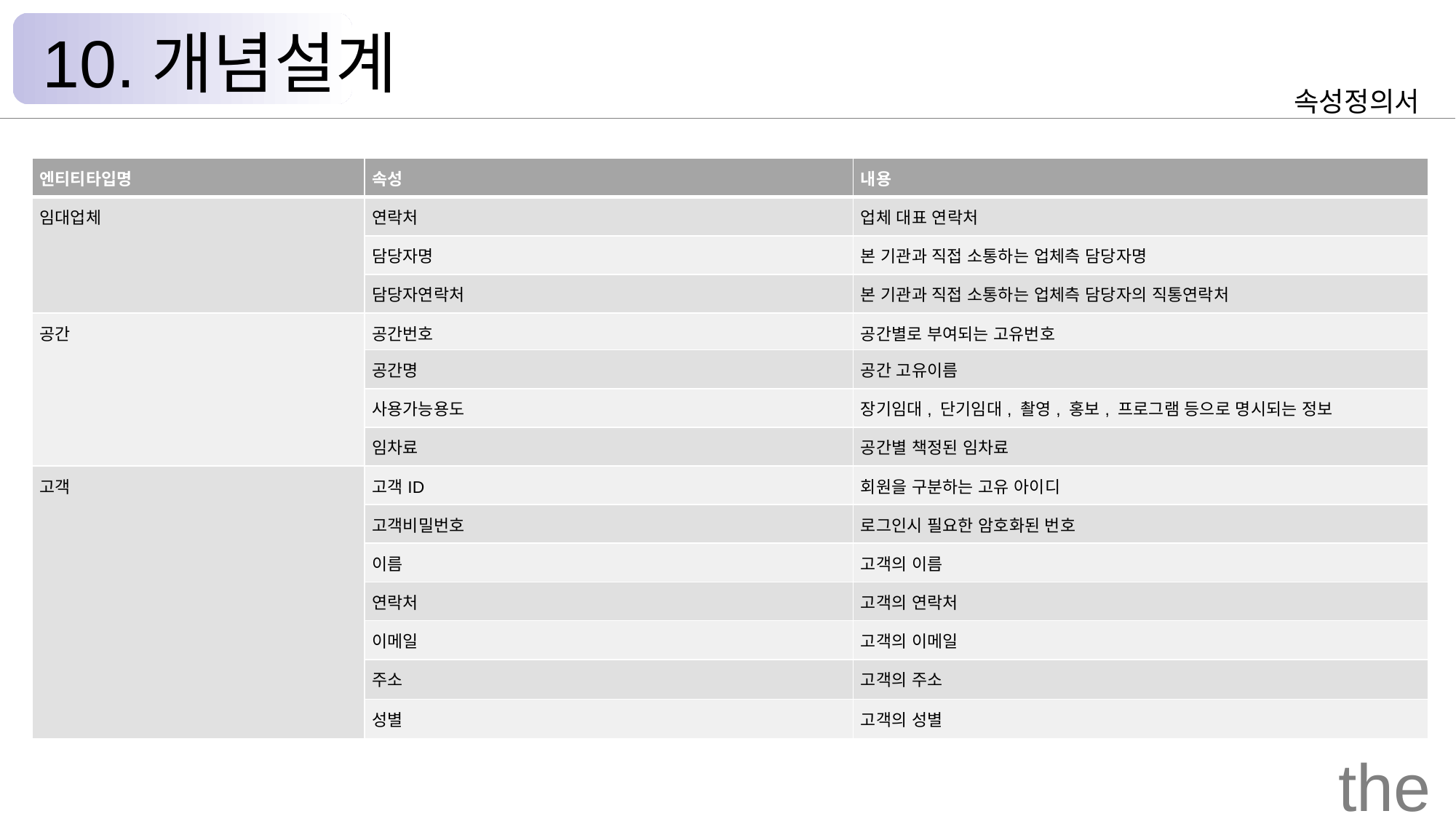

10.개념설계

속성정의서
| 엔티티타입명 | 속성 | 내용 |
| --- | --- | --- |
| 임대업체 | 연락처 | 업체 대표 연락처 |
|  | 담당자명 | 본 기관과 직접 소통하는 업체측 담당자명 |
|  | 담당자연락처 | 본 기관과 직접 소통하는 업체측 담당자의 직통연락처 |
| 공간 | 공간번호 | 공간별로 부여되는 고유번호 |
|  | 공간명 | 공간 고유이름 |
|  | 사용가능용도 | 장기임대, 단기임대, 촬영, 홍보, 프로그램 등으로 명시되는 정보 |
|  | 임차료 | 공간별 책정된 임차료 |
| 고객 | 고객ID | 회원을 구분하는 고유 아이디 |
|  | 고객비밀번호 | 로그인시 필요한 암호화된 번호 |
|  | 이름 | 고객의 이름 |
|  | 연락처 | 고객의 연락처 |
|  | 이메일 | 고객의 이메일 |
|  | 주소 | 고객의 주소 |
|  | 성별 | 고객의 성별 |
the Palace